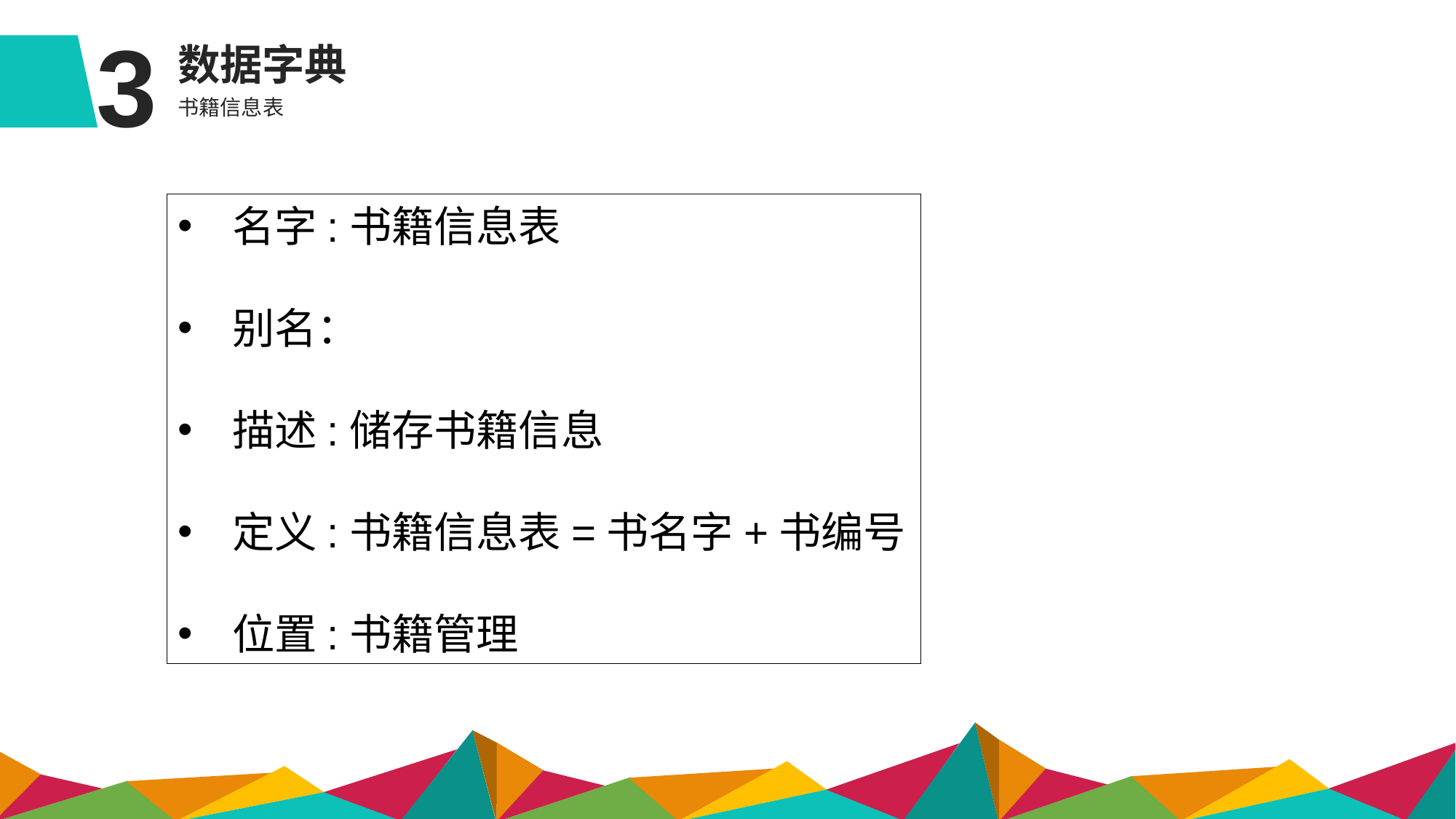

3
数据字典
书籍信息表
名字:书籍信息表

别名：
描述:储存书籍信息
定义:书籍信息表=书名字+书编号

位置:书籍管理